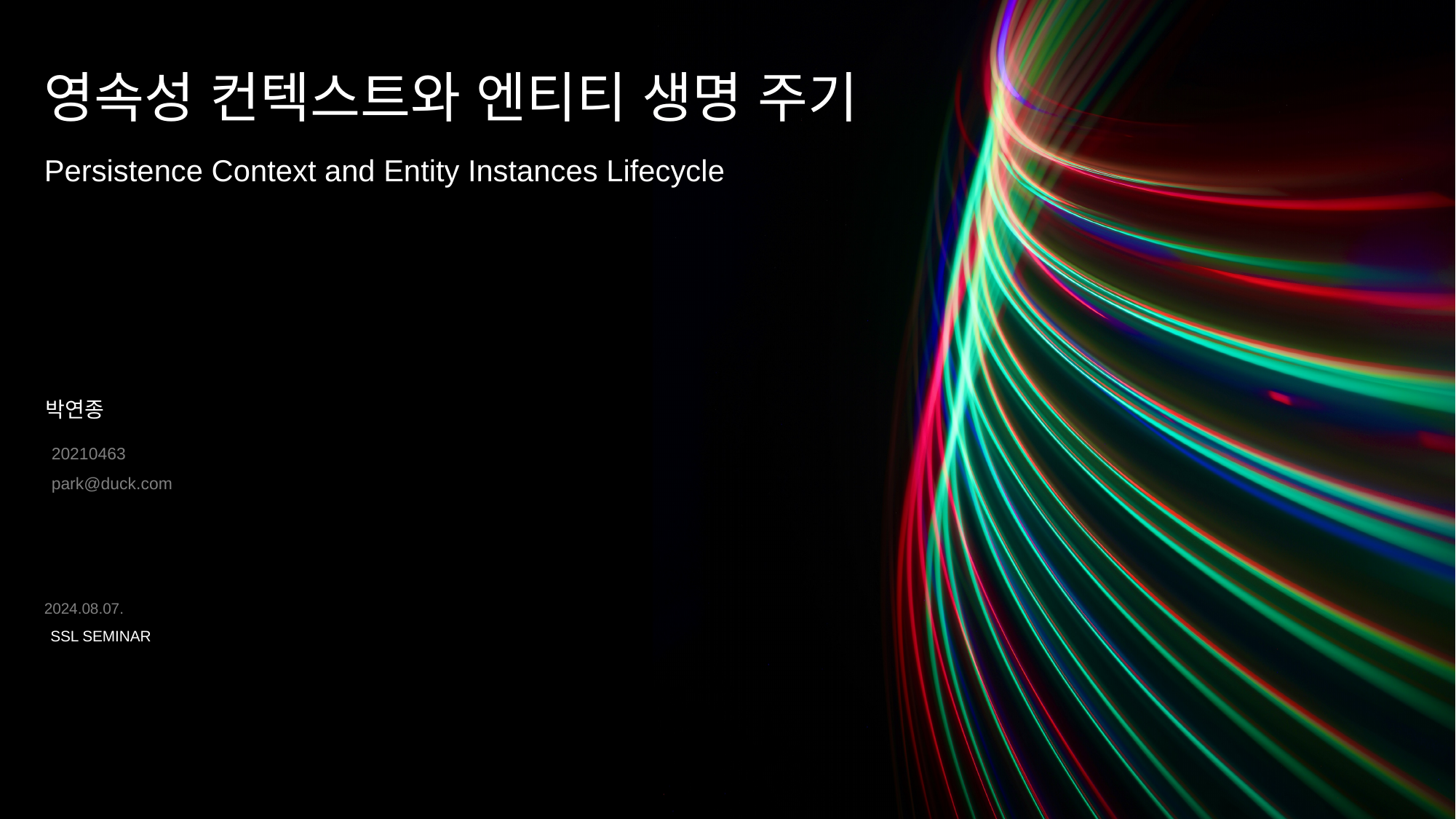

# 영속성 컨텍스트와 엔티티 생명 주기
Persistence Context and Entity Instances Lifecycle

2024.08.07.